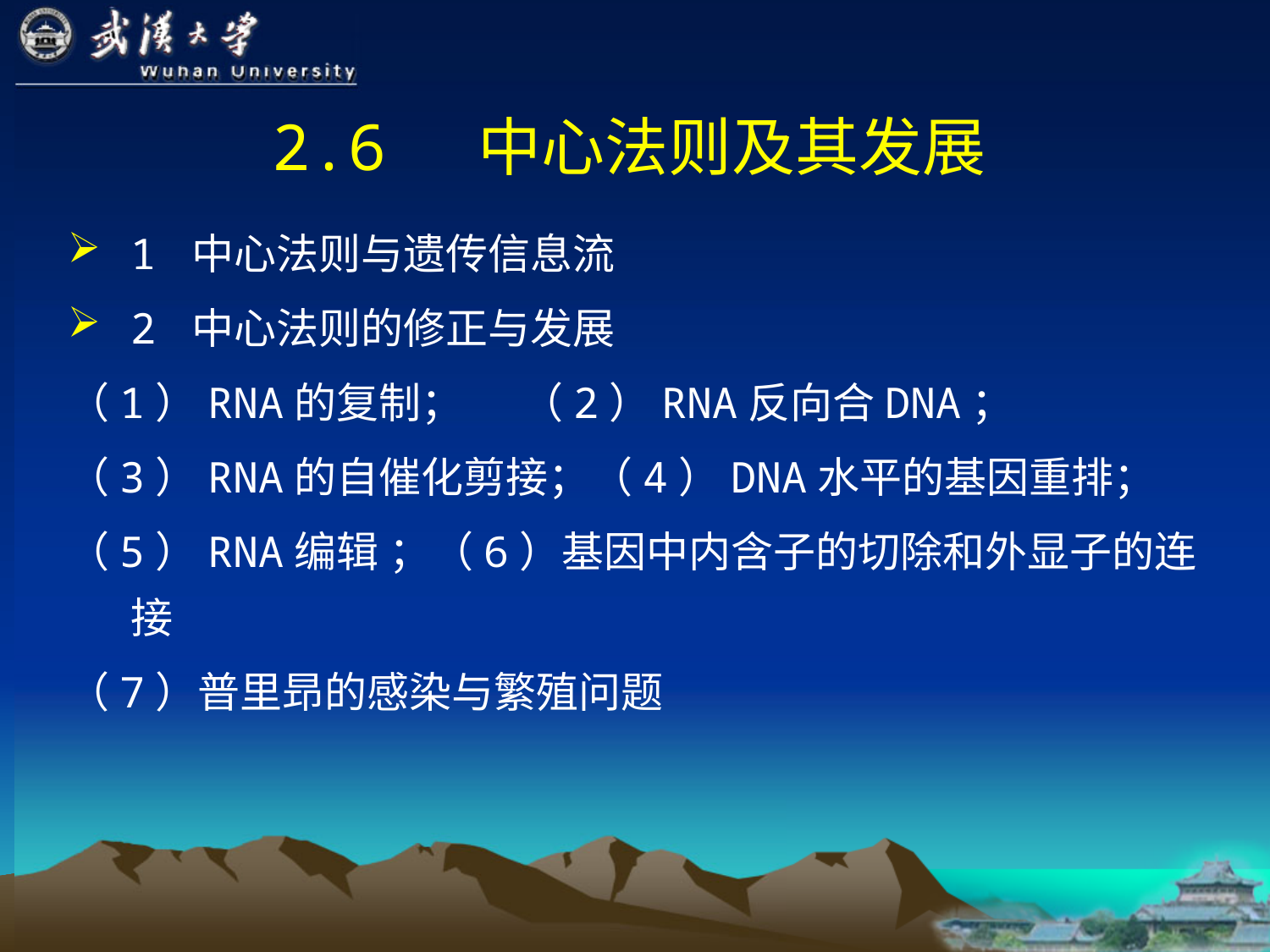

# 2.6  中心法则及其发展
1 中心法则与遗传信息流
2 中心法则的修正与发展
（1）RNA的复制；      （2）RNA反向合DNA；
（3）RNA的自催化剪接；（4）DNA水平的基因重排；
（5）RNA编辑 ；（6）基因中内含子的切除和外显子的连接
（7）普里昻的感染与繁殖问题